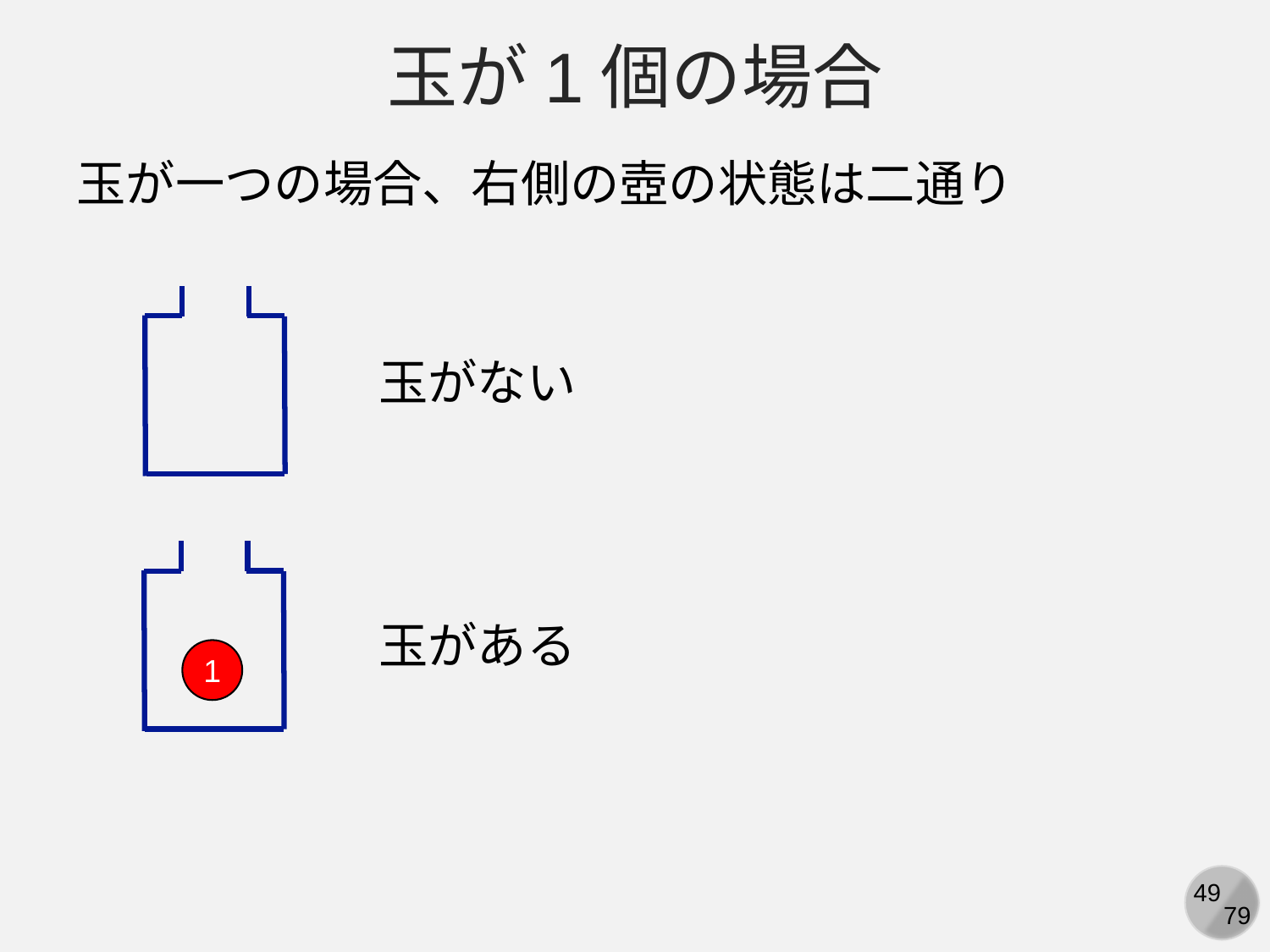

玉が1個の場合
玉が一つの場合、右側の壺の状態は二通り
玉がない
1
玉がある